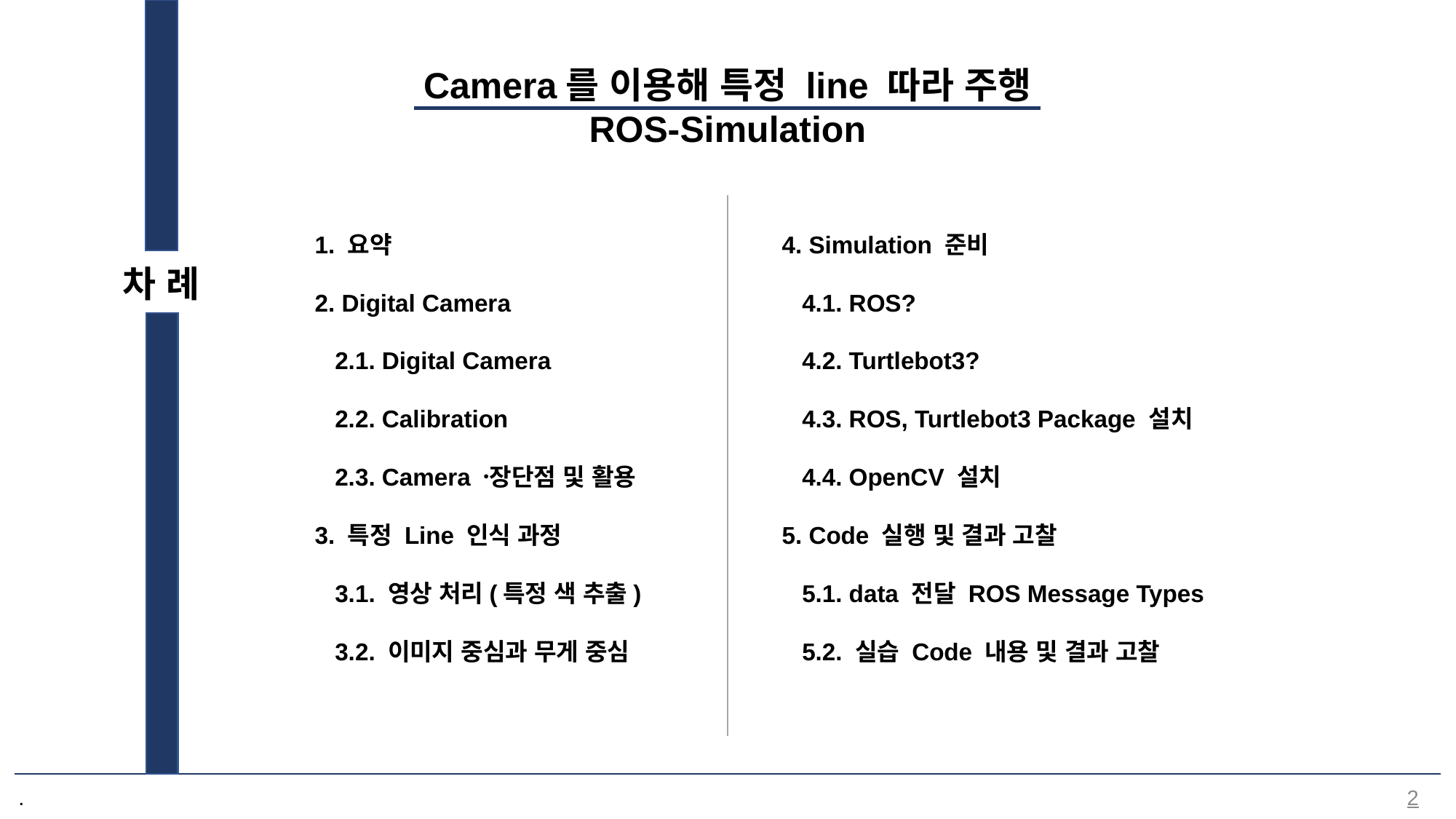

Camera를 이용해 특정 line 따라 주행
ROS-Simulation
1. 요약
2. Digital Camera
   2.1. Digital Camera
   2.2. Calibration
   2.3. Camera 장〮단점 및 활용
3. 특정 Line 인식 과정
   3.1. 영상 처리(특정 색 추출)
   3.2. 이미지 중심과 무게 중심
4. Simulation 준비
   4.1. ROS?
   4.2. Turtlebot3?
   4.3. ROS, Turtlebot3 Package 설치
   4.4. OpenCV 설치
5. Code 실행 및 결과 고찰
   5.1. data 전달 ROS Message Types
   5.2. 실습 Code 내용 및 결과 고찰
차 례

2
.